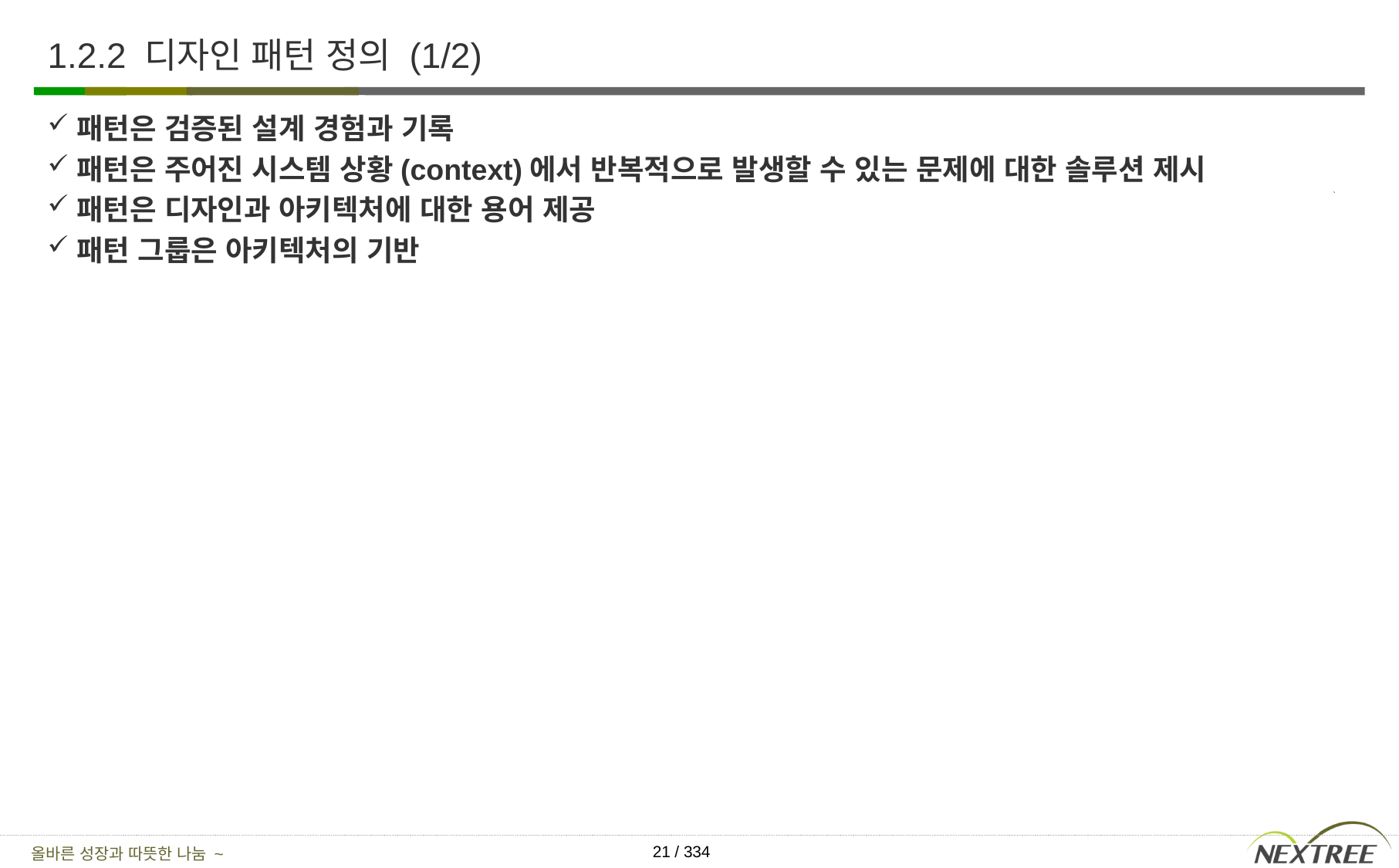

# 1.2.2 디자인 패턴 정의 (1/2)
패턴은 검증된 설계 경험과 기록
패턴은 주어진 시스템 상황(context)에서 반복적으로 발생할 수 있는 문제에 대한 솔루션 제시
패턴은 디자인과 아키텍처에 대한 용어 제공
패턴 그룹은 아키텍처의 기반